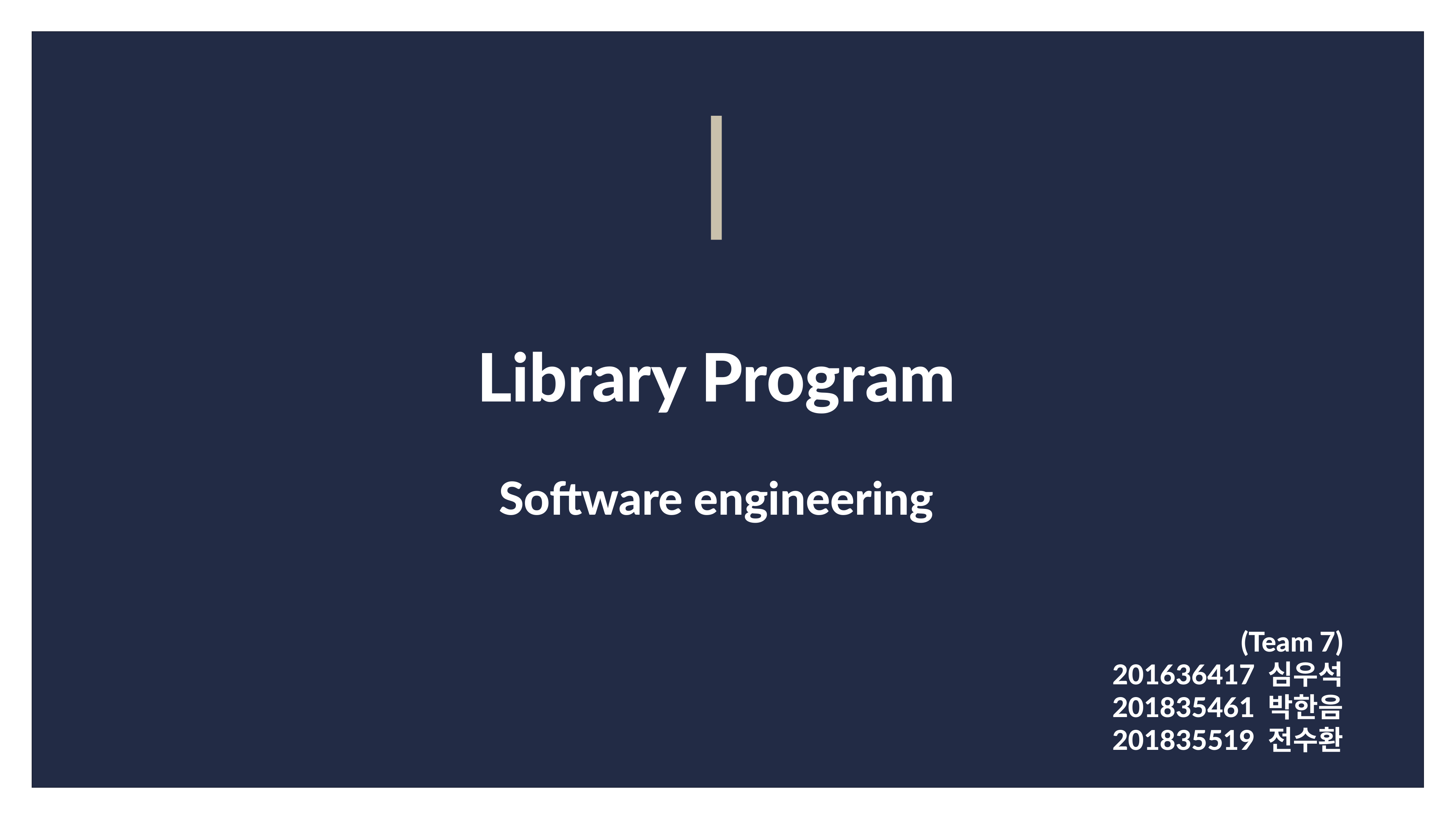

Library Program
Software engineering
(Team 7)
201636417 심우석
201835461 박한음
201835519 전수환